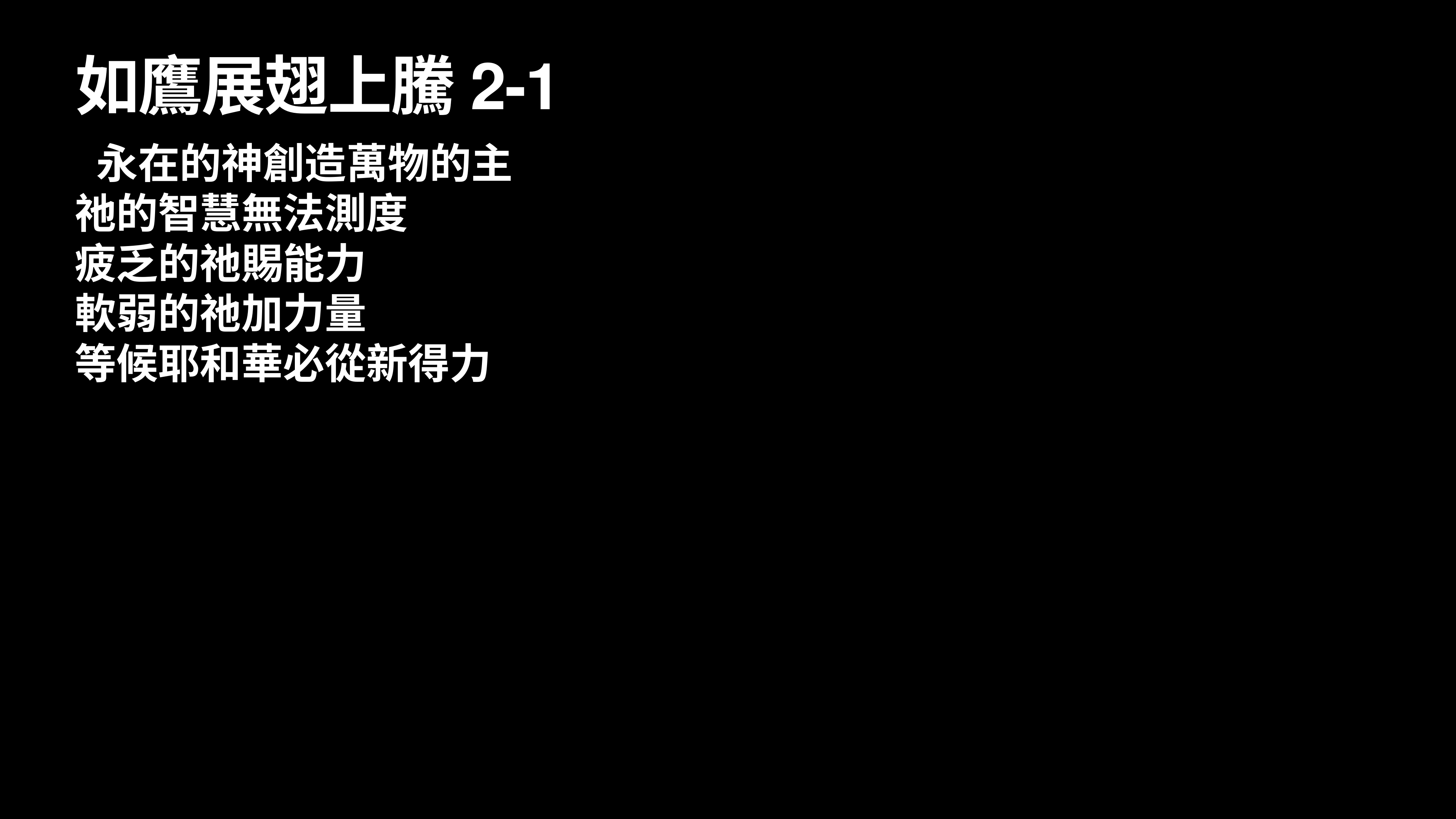

# 如鷹展翅上騰2-1
 永在的神創造萬物的主
祂的智慧無法測度
疲乏的祂賜能力
軟弱的祂加力量
等候耶和華必從新得力